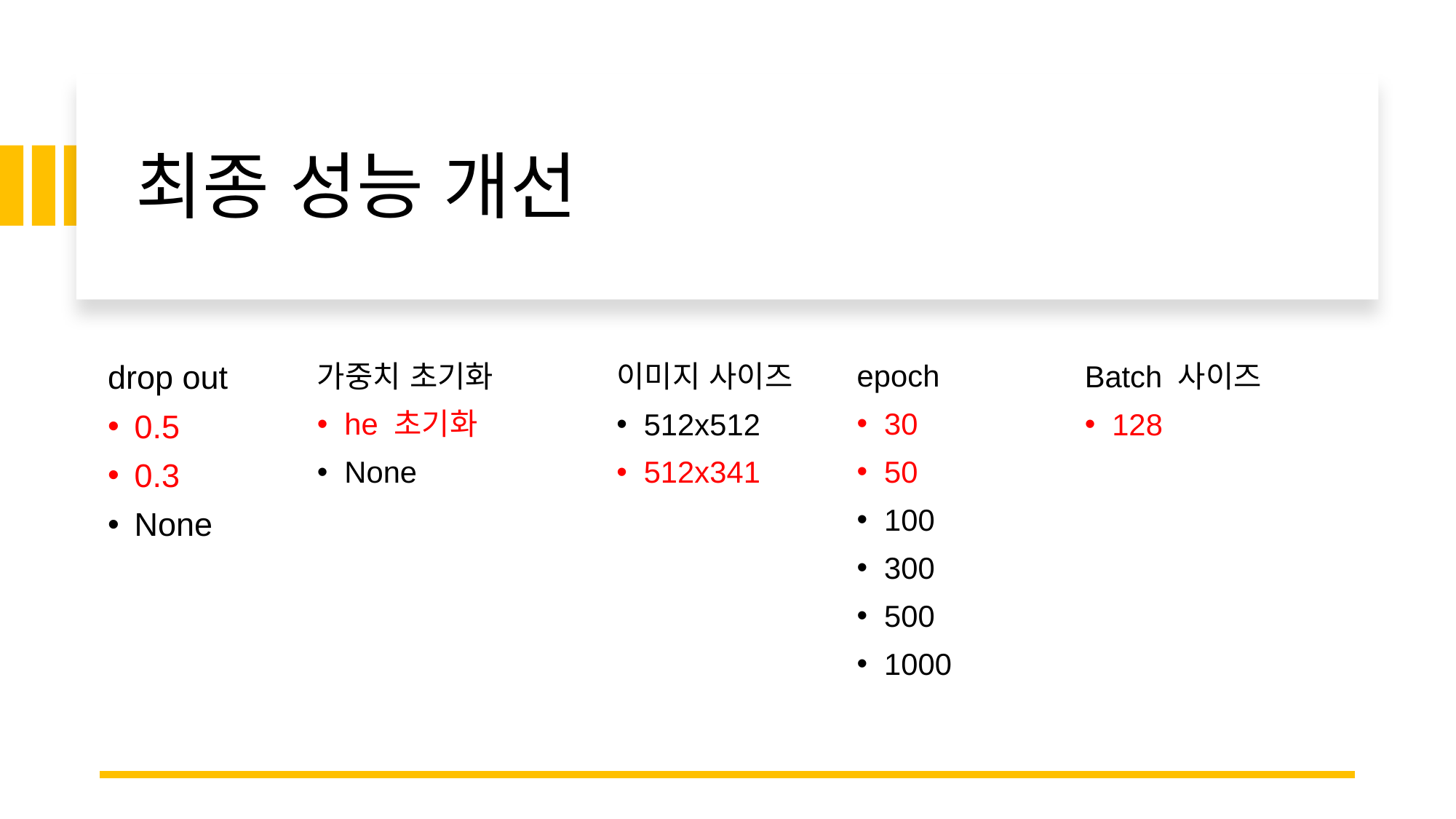

# 최종 성능 개선

drop out​
0.5​
0.3
None​
epoch
30
50
100
300
500
1000
가중치 초기화
he 초기화
None

이미지 사이즈
512x512
512x341
Batch 사이즈
128